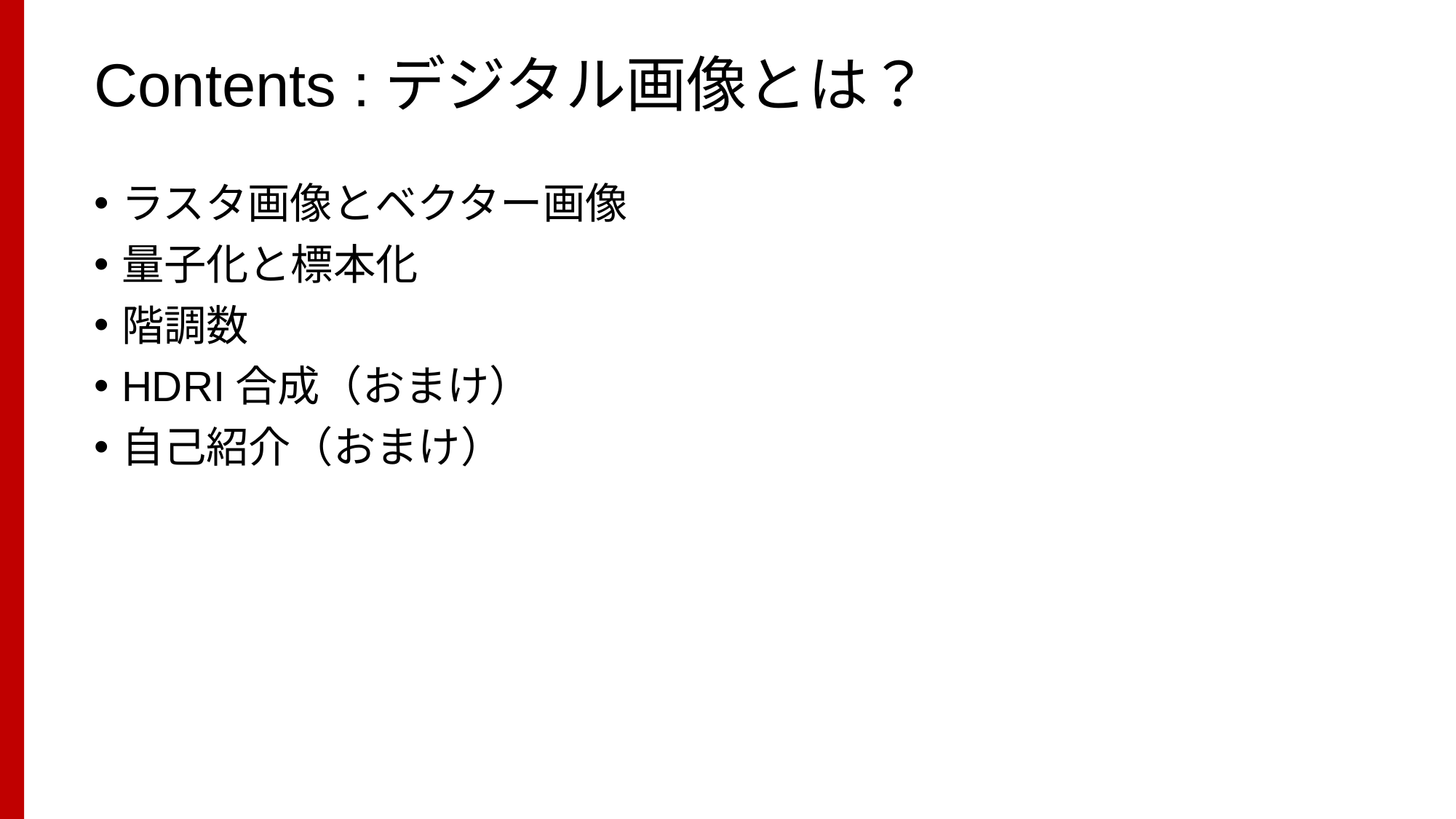

# Contents :デジタル画像とは？
ラスタ画像とベクター画像
量子化と標本化
階調数
HDRI合成（おまけ）
自己紹介（おまけ）